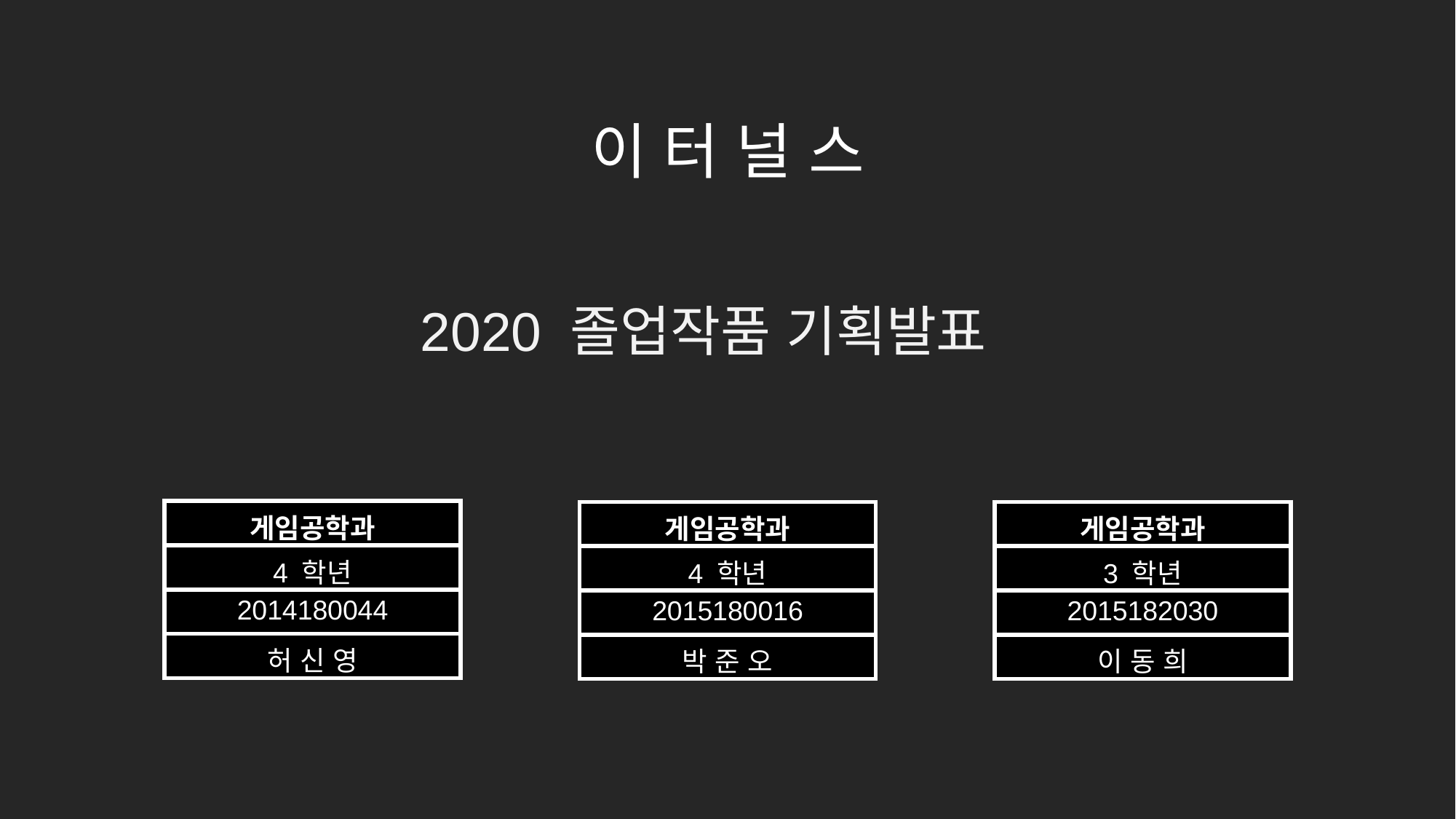

# 이 터 널 스
2020 졸업작품 기획발표
| 게임공학과 |
| --- |
| 4 학년 |
| 2014180044 |
| 허 신 영 |
| 게임공학과 |
| --- |
| 4 학년 |
| 2015180016 |
| 박 준 오 |
| 게임공학과 |
| --- |
| 3 학년 |
| 2015182030 |
| 이 동 희 |
|  |
| --- |